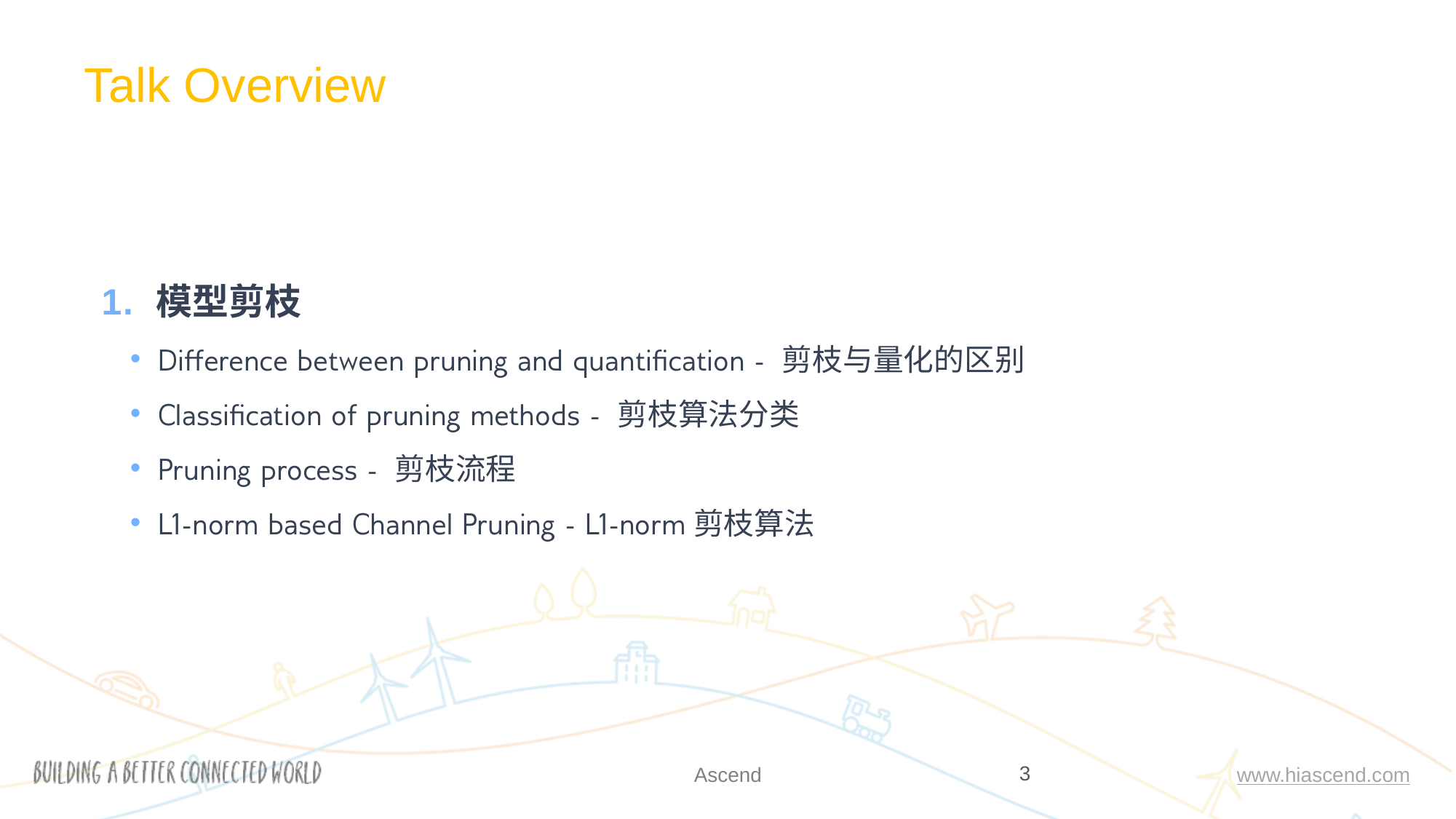

Talk Overview
模型剪枝
Difference between pruning and quantification - 剪枝与量化的区别
Classification of pruning methods - 剪枝算法分类
Pruning process - 剪枝流程
L1-norm based Channel Pruning - L1-norm剪枝算法